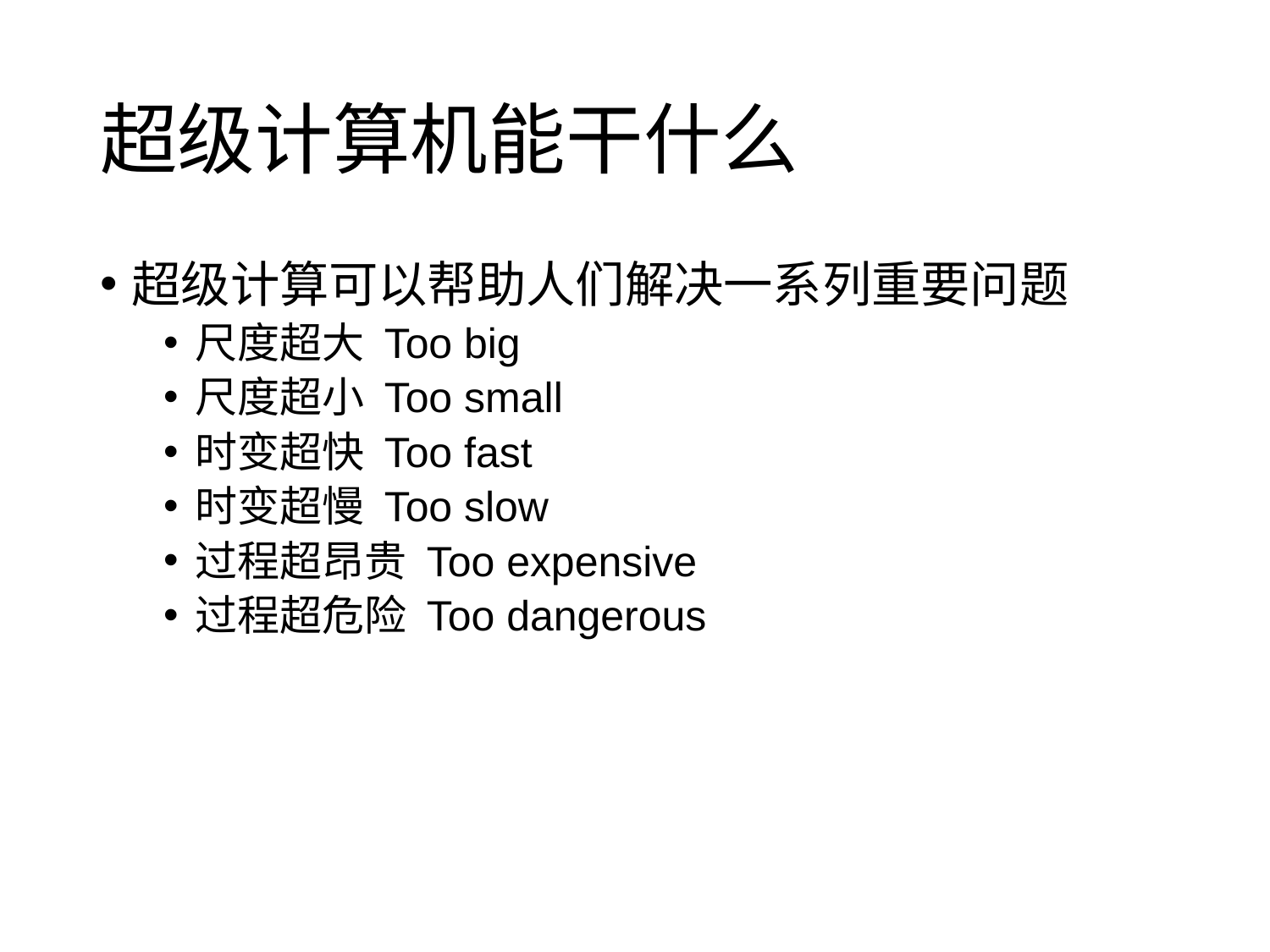

# 超级计算机能干什么
超级计算可以帮助人们解决一系列重要问题
尺度超大 Too big
尺度超小 Too small
时变超快 Too fast
时变超慢 Too slow
过程超昂贵 Too expensive
过程超危险 Too dangerous